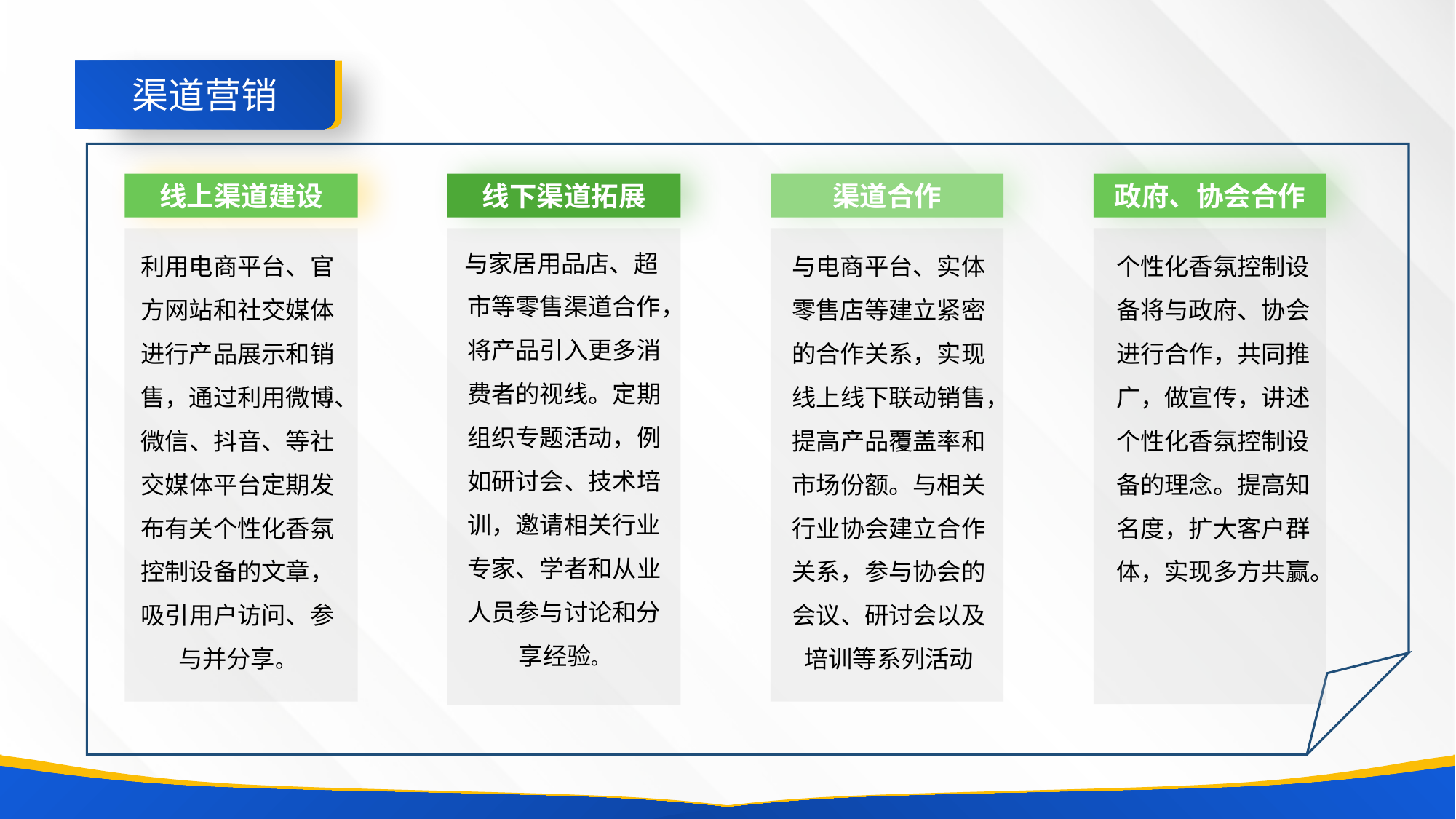

渠道营销

线上渠道建设
线下渠道拓展
渠道合作
政府、协会合作
与家居用品店、超  市等零售渠道合作，将产品引入更多消费者的视线。定期组织专题活动，例如研讨会、技术培训，邀请相关行业专家、学者和从业人员参与讨论和分享经验。

与电商平台、实体零售店等建立紧密的合作关系，实现线上线下联动销售，提高产品覆盖率和市场份额。与相关行业协会建立合作关系，参与协会的会议、研讨会以及培训等系列活动
个性化香氛控制设备将与政府、协会进行合作，共同推广，做宣传，讲述个性化香氛控制设备的理念。提高知名度，扩大客户群体，实现多方共赢。
利用电商平台、官方网站和社交媒体进行产品展示和销售，通过利用微博、微信、抖音、等社交媒体平台定期发布有关个性化香氛控制设备的文章，吸引用户访问、参与并分享。